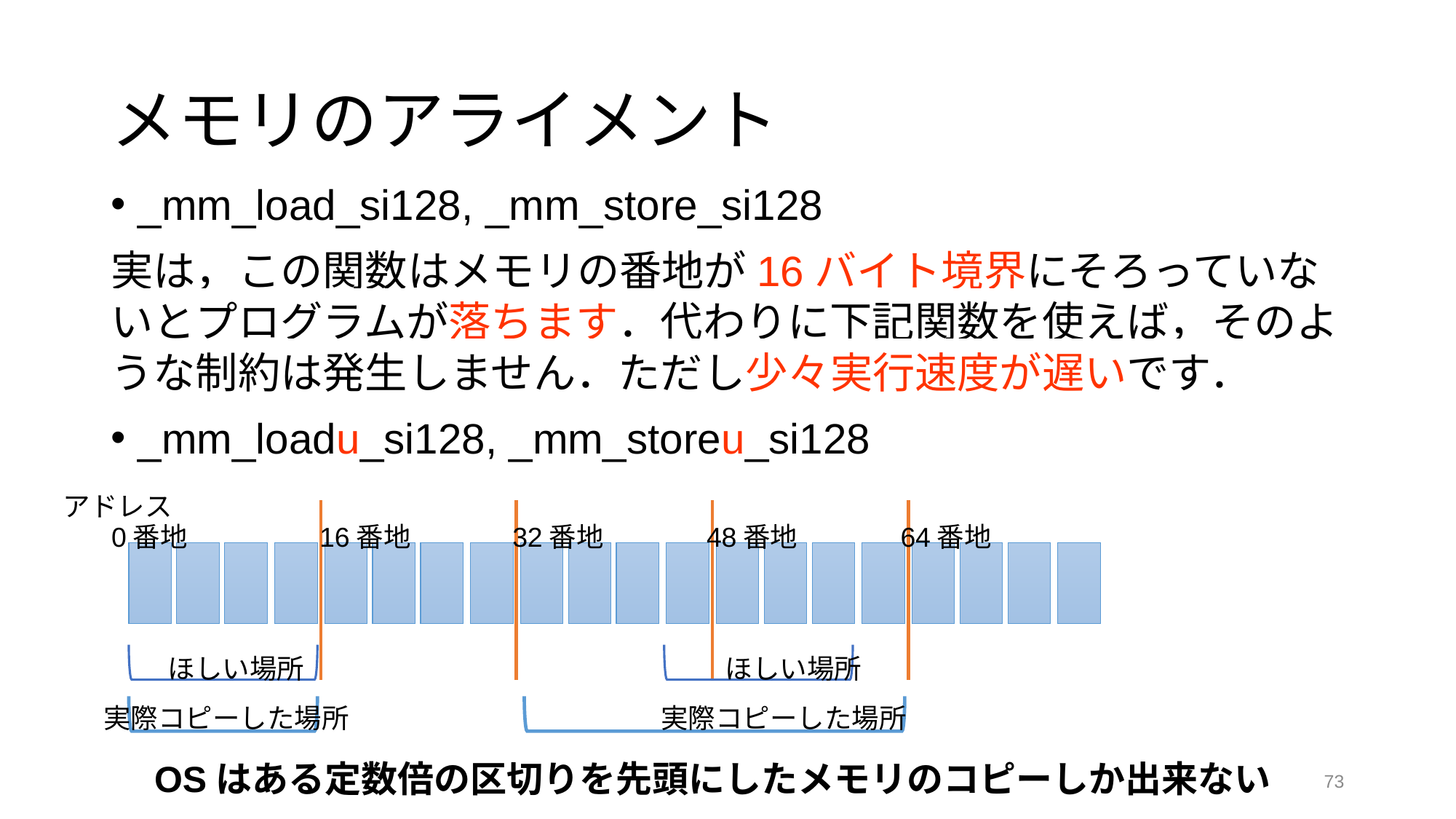

# メモリのアライメント
_mm_load_si128, _mm_store_si128
実は，この関数はメモリの番地が16バイト境界にそろっていないとプログラムが落ちます．代わりに下記関数を使えば，そのような制約は発生しません．ただし少々実行速度が遅いです．
_mm_loadu_si128, _mm_storeu_si128

アドレス
0番地
16番地
32番地
48番地
64番地

ほしい場所
ほしい場所
実際コピーした場所
実際コピーした場所
OSはある定数倍の区切りを先頭にしたメモリのコピーしか出来ない
73